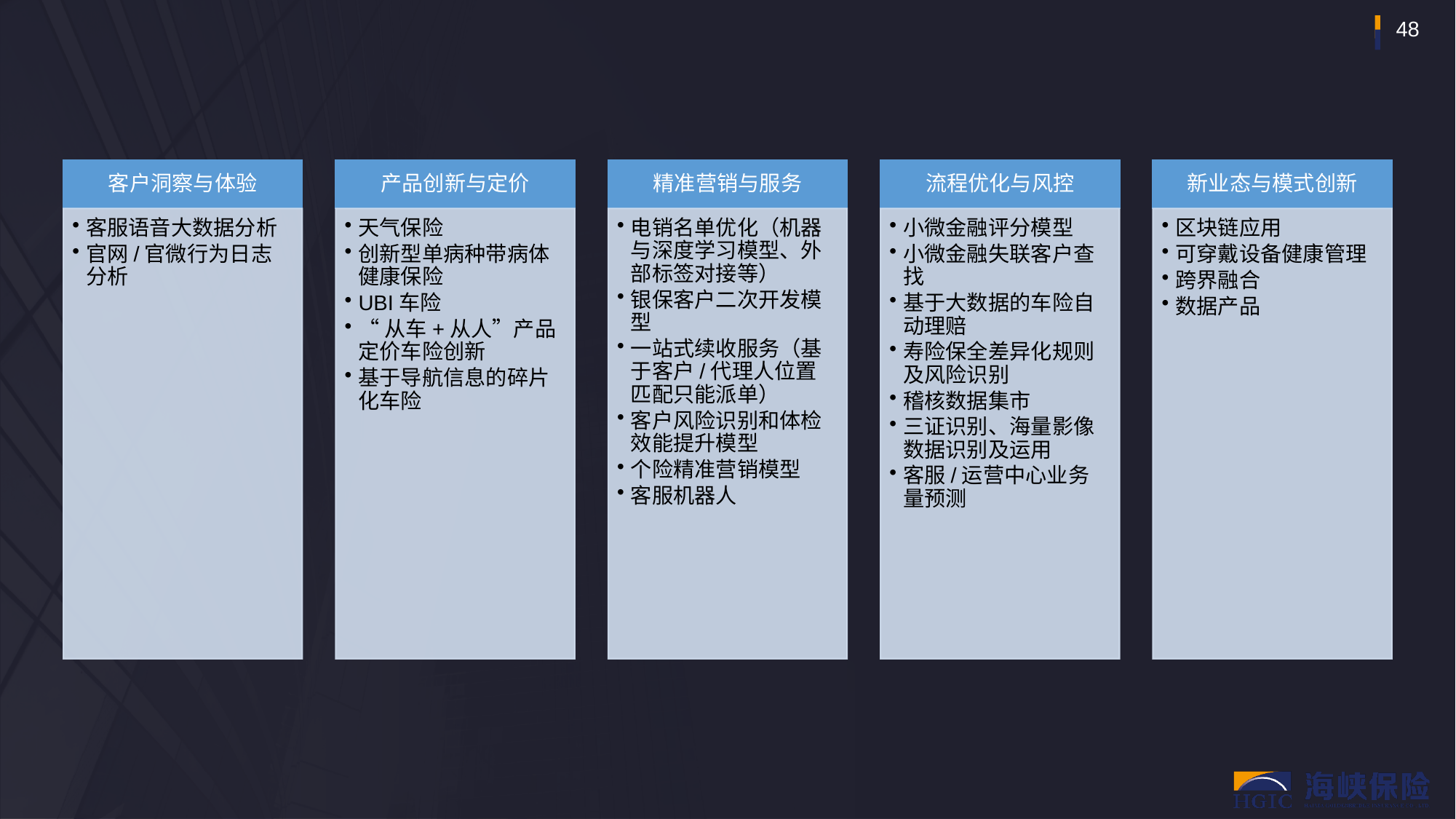

客户洞察与体验
客服语音大数据分析
官网/官微行为日志分析
产品创新与定价
天气保险
创新型单病种带病体健康保险
UBI车险
“从车+从人”产品定价车险创新
基于导航信息的碎片化车险
精准营销与服务
电销名单优化（机器与深度学习模型、外部标签对接等）
银保客户二次开发模型
一站式续收服务（基于客户/代理人位置匹配只能派单）
客户风险识别和体检效能提升模型
个险精准营销模型
客服机器人
流程优化与风控
小微金融评分模型
小微金融失联客户查找
基于大数据的车险自动理赔
寿险保全差异化规则及风险识别
稽核数据集市
三证识别、海量影像数据识别及运用
客服/运营中心业务量预测
新业态与模式创新
区块链应用
可穿戴设备健康管理
跨界融合
数据产品